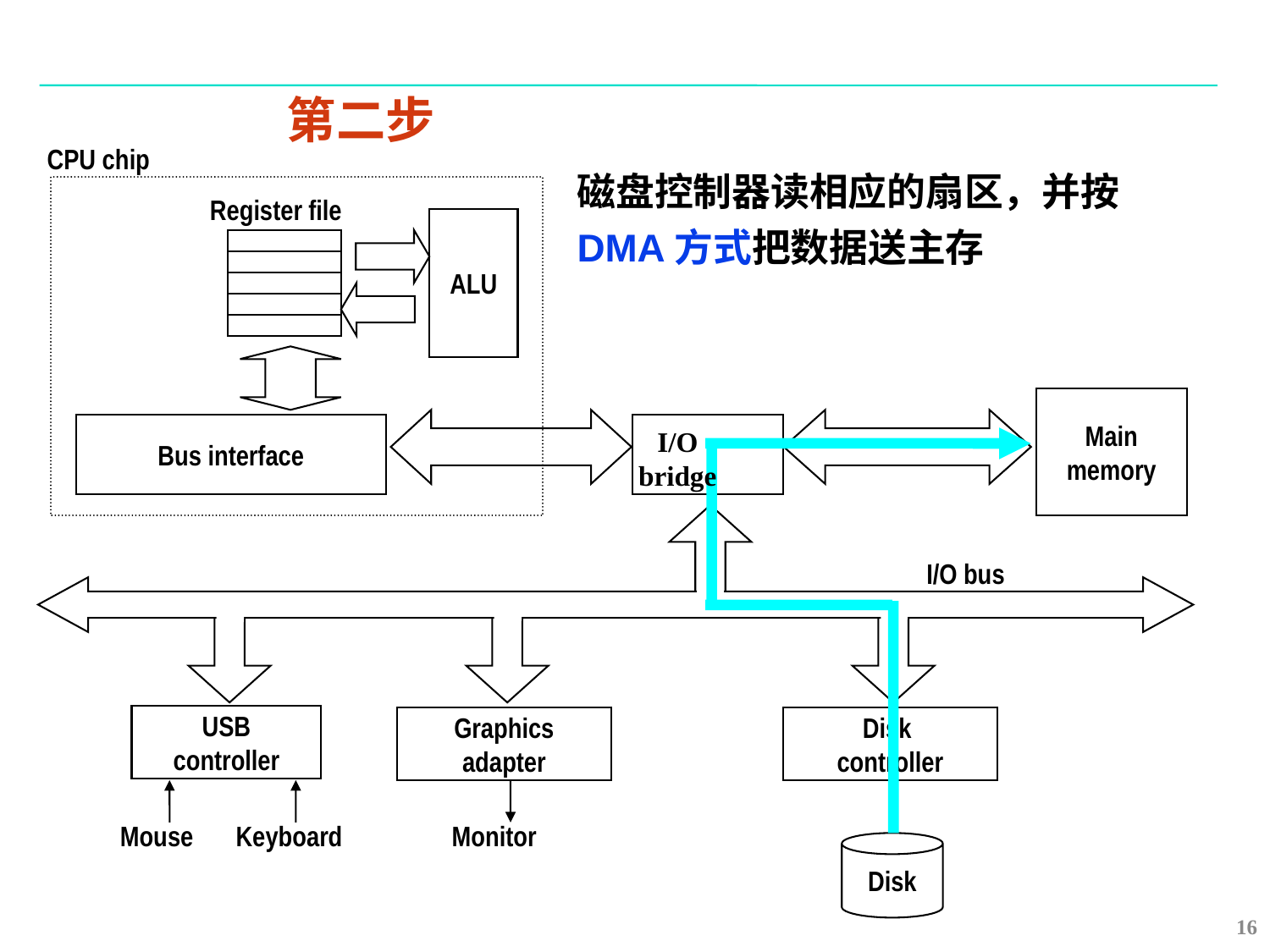

第二步
CPU chip
磁盘控制器读相应的扇区，并按DMA方式把数据送主存

Register file
ALU

Main
memory

Bus interface

I/O bridge

I/O bus

USB
controller
Graphics
adapter
Disk
controller

Mouse
Keyboard
Monitor
Disk
16